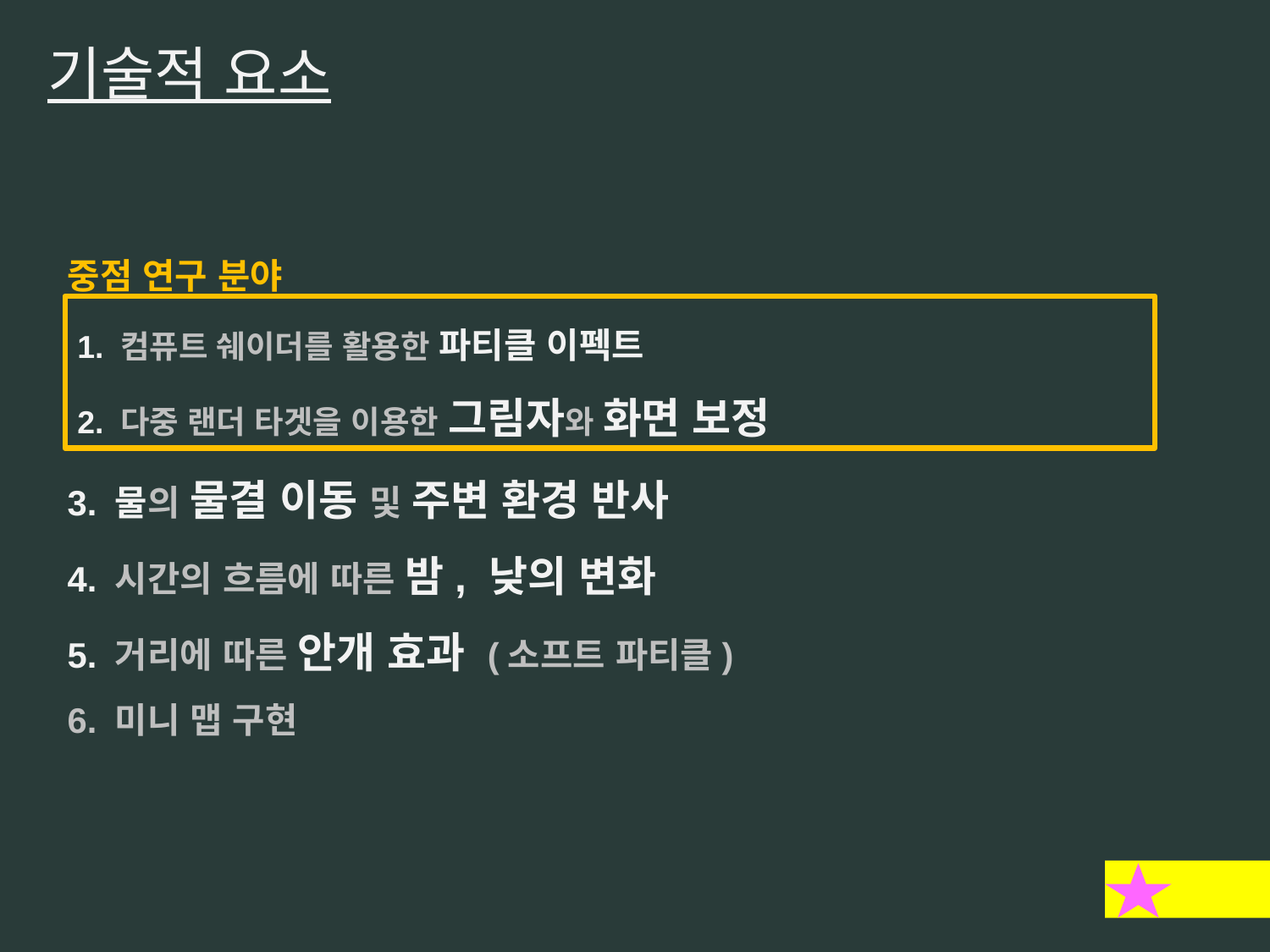

기술적 요소
중점 연구 분야

3. 물의 물결 이동 및 주변 환경 반사
4. 시간의 흐름에 따른 밤, 낮의 변화
5. 거리에 따른 안개 효과 (소프트 파티클)
6. 미니 맵 구현
1. 컴퓨트 쉐이더를 활용한 파티클 이펙트
2. 다중 랜더 타겟을 이용한 그림자와 화면 보정